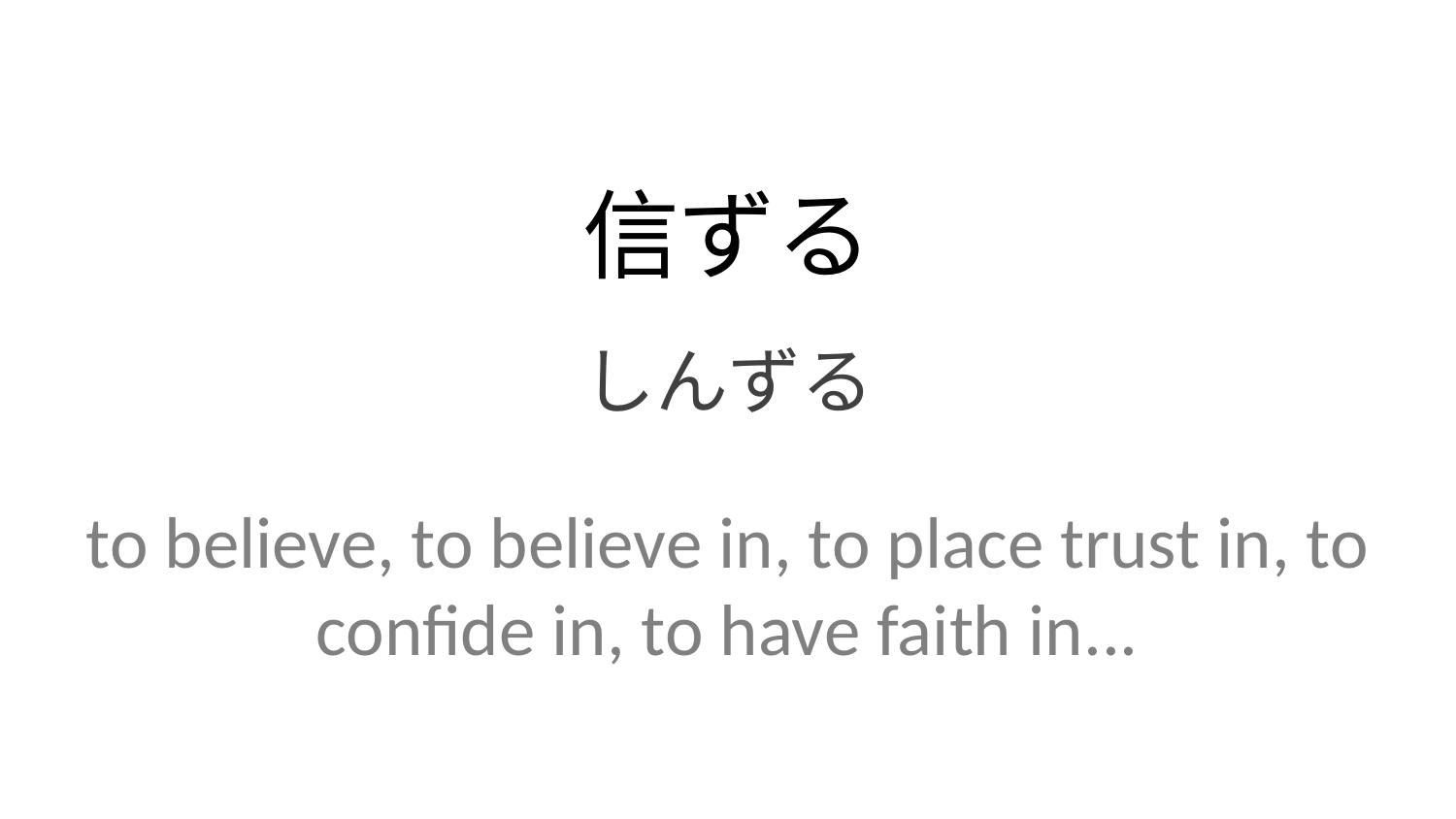

信ずる

しんずる
to believe, to believe in, to place trust in, to confide in, to have faith in...